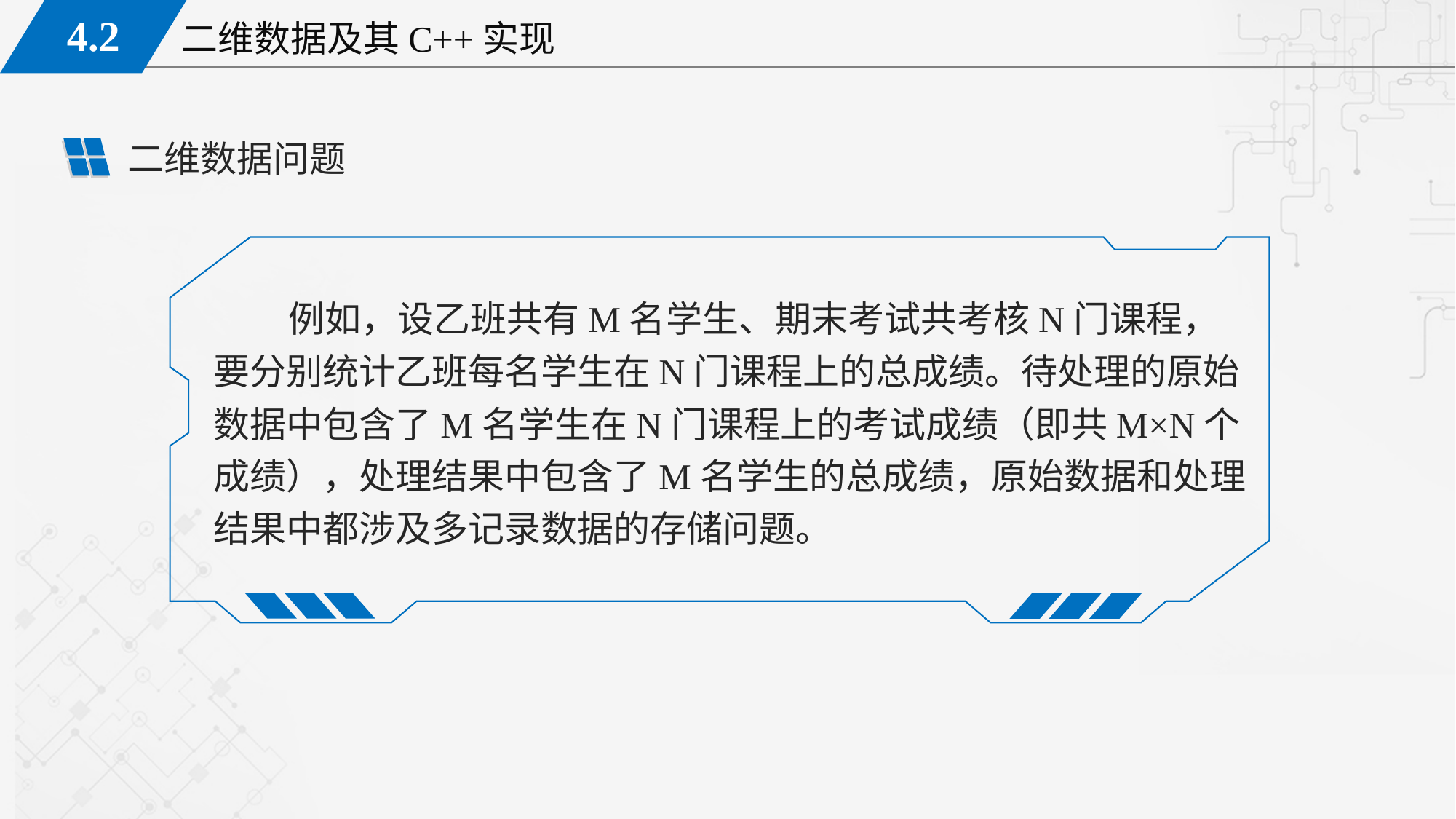

二维数据问题

例如，设乙班共有M名学生、期末考试共考核N门课程，要分别统计乙班每名学生在N门课程上的总成绩。待处理的原始数据中包含了M名学生在N门课程上的考试成绩（即共M×N个成绩），处理结果中包含了M名学生的总成绩，原始数据和处理结果中都涉及多记录数据的存储问题。